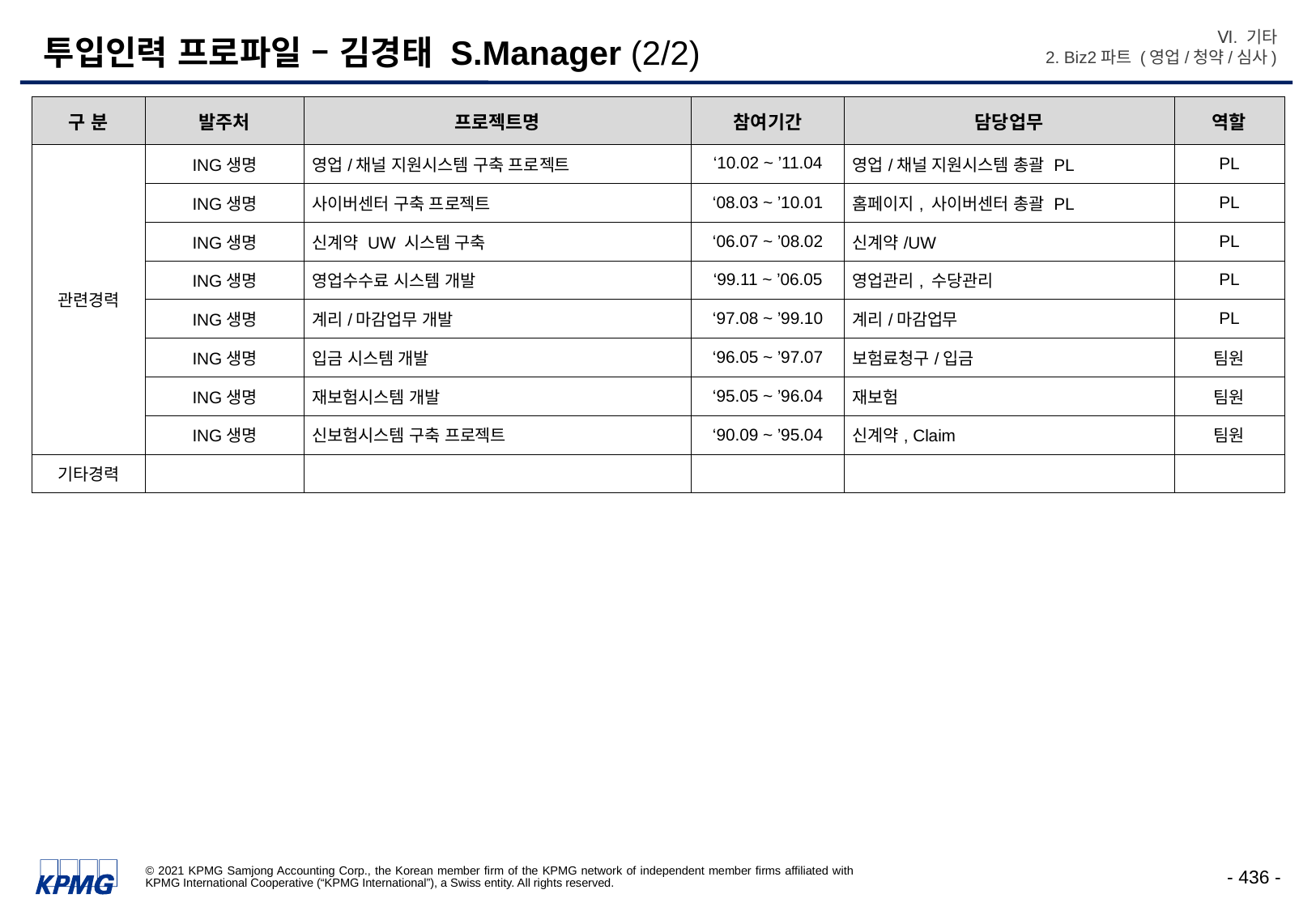

Ⅵ. 기타
2. Biz2파트 (영업/청약/심사)
# 투입인력 프로파일 – 김경태 S.Manager (2/2)
| 구 분 | 발주처 | 프로젝트명 | 참여기간 | 담당업무 | 역할 |
| --- | --- | --- | --- | --- | --- |
| 관련경력 | ING생명 | 영업/채널 지원시스템 구축 프로젝트 | ‘10.02 ~ ’11.04 | 영업/채널 지원시스템 총괄 PL | PL |
|  | ING생명 | 사이버센터 구축 프로젝트 | ‘08.03 ~ ’10.01 | 홈페이지, 사이버센터 총괄 PL | PL |
|  | ING생명 | 신계약 UW 시스템 구축 | ‘06.07 ~ ’08.02 | 신계약/UW | PL |
|  | ING생명 | 영업수수료 시스템 개발 | ‘99.11 ~ ’06.05 | 영업관리, 수당관리 | PL |
|  | ING생명 | 계리/마감업무 개발 | ‘97.08 ~ ’99.10 | 계리/마감업무 | PL |
|  | ING생명 | 입금 시스템 개발 | ‘96.05 ~ ’97.07 | 보험료청구/입금 | 팀원 |
|  | ING생명 | 재보험시스템 개발 | ‘95.05 ~ ’96.04 | 재보험 | 팀원 |
|  | ING생명 | 신보험시스템 구축 프로젝트 | ‘90.09 ~ ’95.04 | 신계약, Claim | 팀원 |
| 기타경력 |  |  |  |  |  |